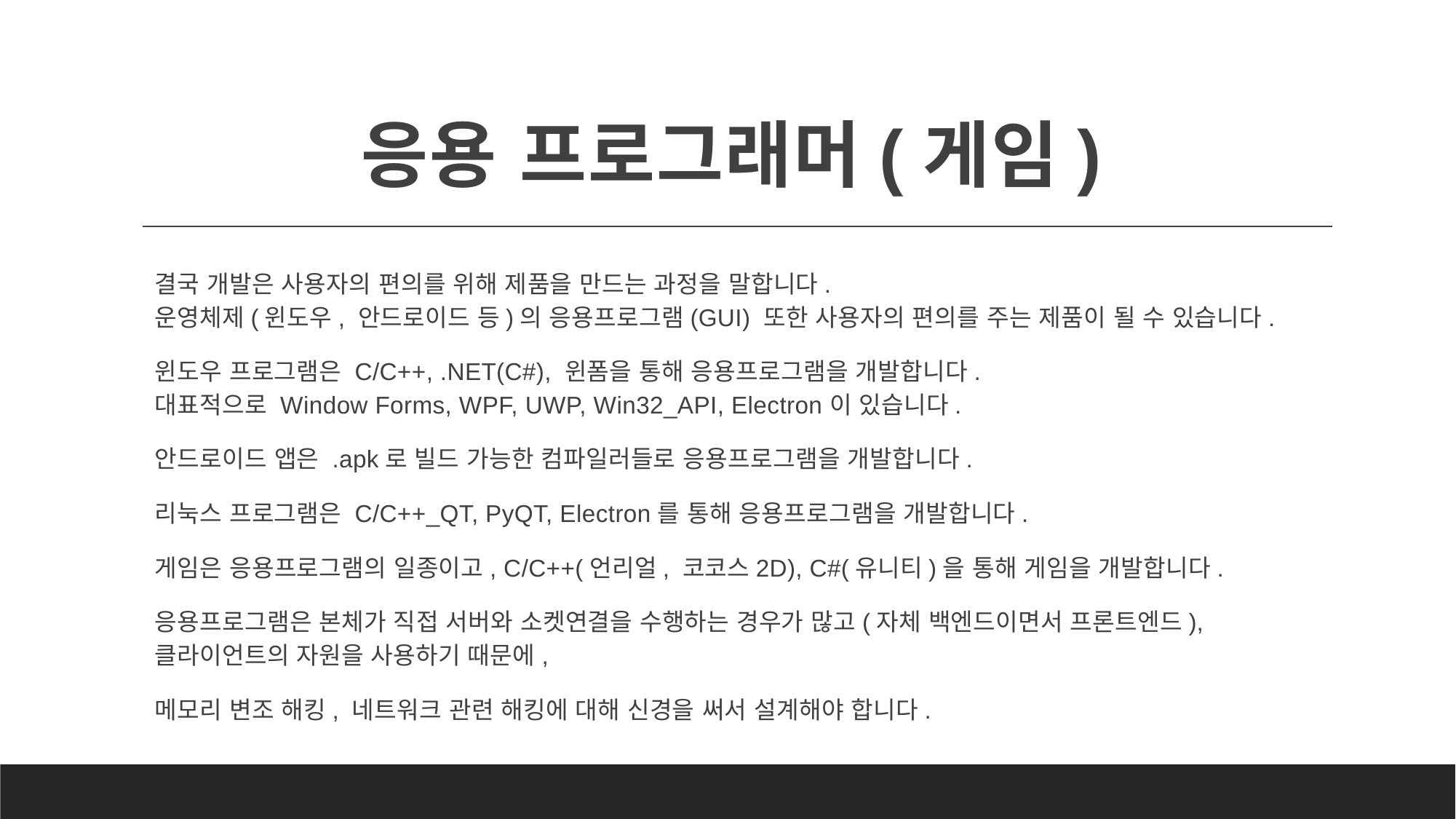

# 응용 프로그래머(게임)
결국 개발은 사용자의 편의를 위해 제품을 만드는 과정을 말합니다.
운영체제(윈도우, 안드로이드 등)의 응용프로그램(GUI) 또한 사용자의 편의를 주는 제품이 될 수 있습니다.
윈도우 프로그램은 C/C++, .NET(C#), 윈폼을 통해 응용프로그램을 개발합니다.
대표적으로 Window Forms, WPF, UWP, Win32_API, Electron이 있습니다.
안드로이드 앱은 .apk로 빌드 가능한 컴파일러들로 응용프로그램을 개발합니다.
리눅스 프로그램은 C/C++_QT, PyQT, Electron를 통해 응용프로그램을 개발합니다.
게임은 응용프로그램의 일종이고, C/C++(언리얼, 코코스2D), C#(유니티)을 통해 게임을 개발합니다.
응용프로그램은 본체가 직접 서버와 소켓연결을 수행하는 경우가 많고(자체 백엔드이면서 프론트엔드),
클라이언트의 자원을 사용하기 때문에,
메모리 변조 해킹, 네트워크 관련 해킹에 대해 신경을 써서 설계해야 합니다.